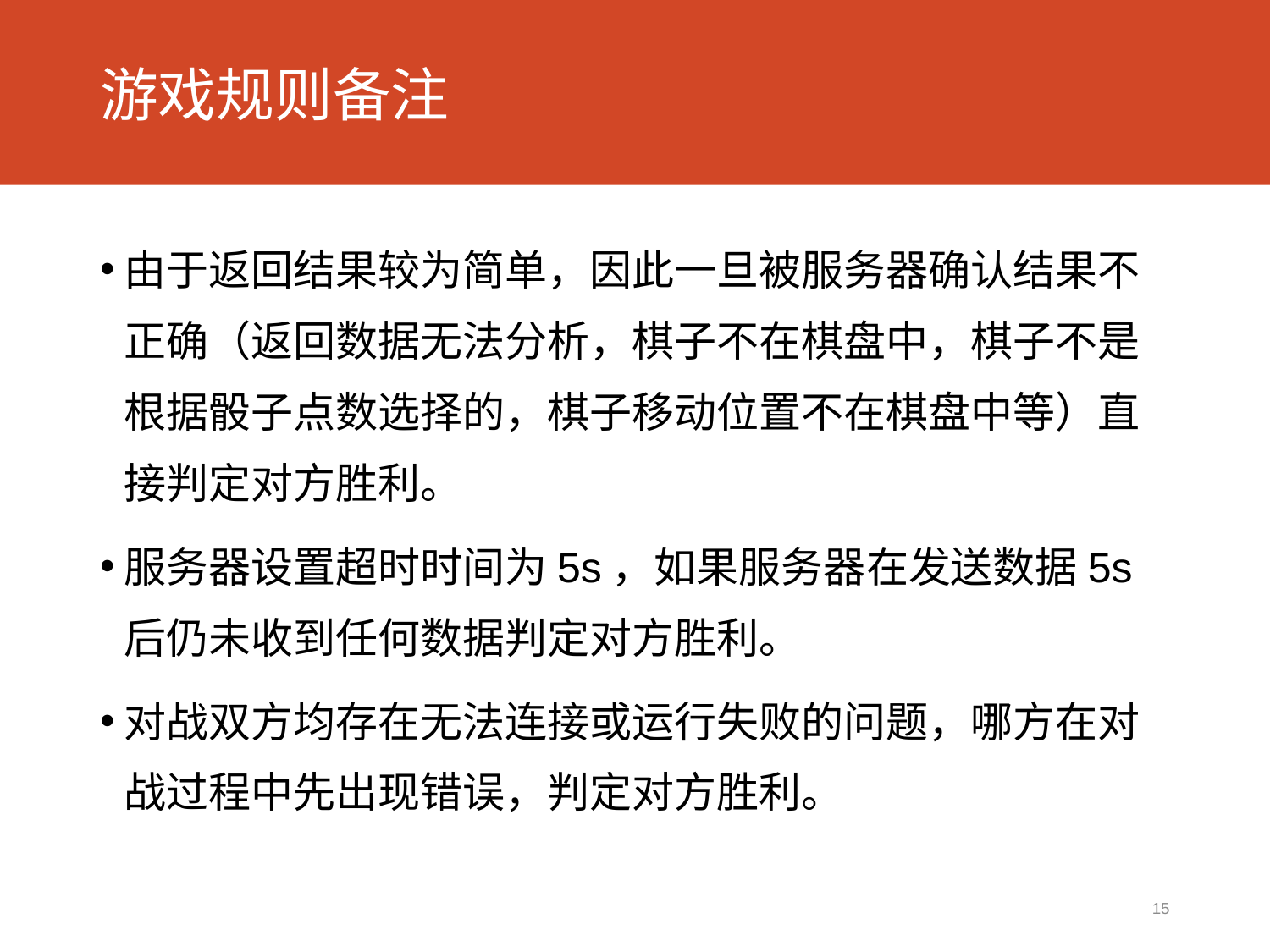

# 游戏规则备注
由于返回结果较为简单，因此一旦被服务器确认结果不正确（返回数据无法分析，棋子不在棋盘中，棋子不是根据骰子点数选择的，棋子移动位置不在棋盘中等）直接判定对方胜利。
服务器设置超时时间为5s，如果服务器在发送数据5s后仍未收到任何数据判定对方胜利。
对战双方均存在无法连接或运行失败的问题，哪方在对战过程中先出现错误，判定对方胜利。
15